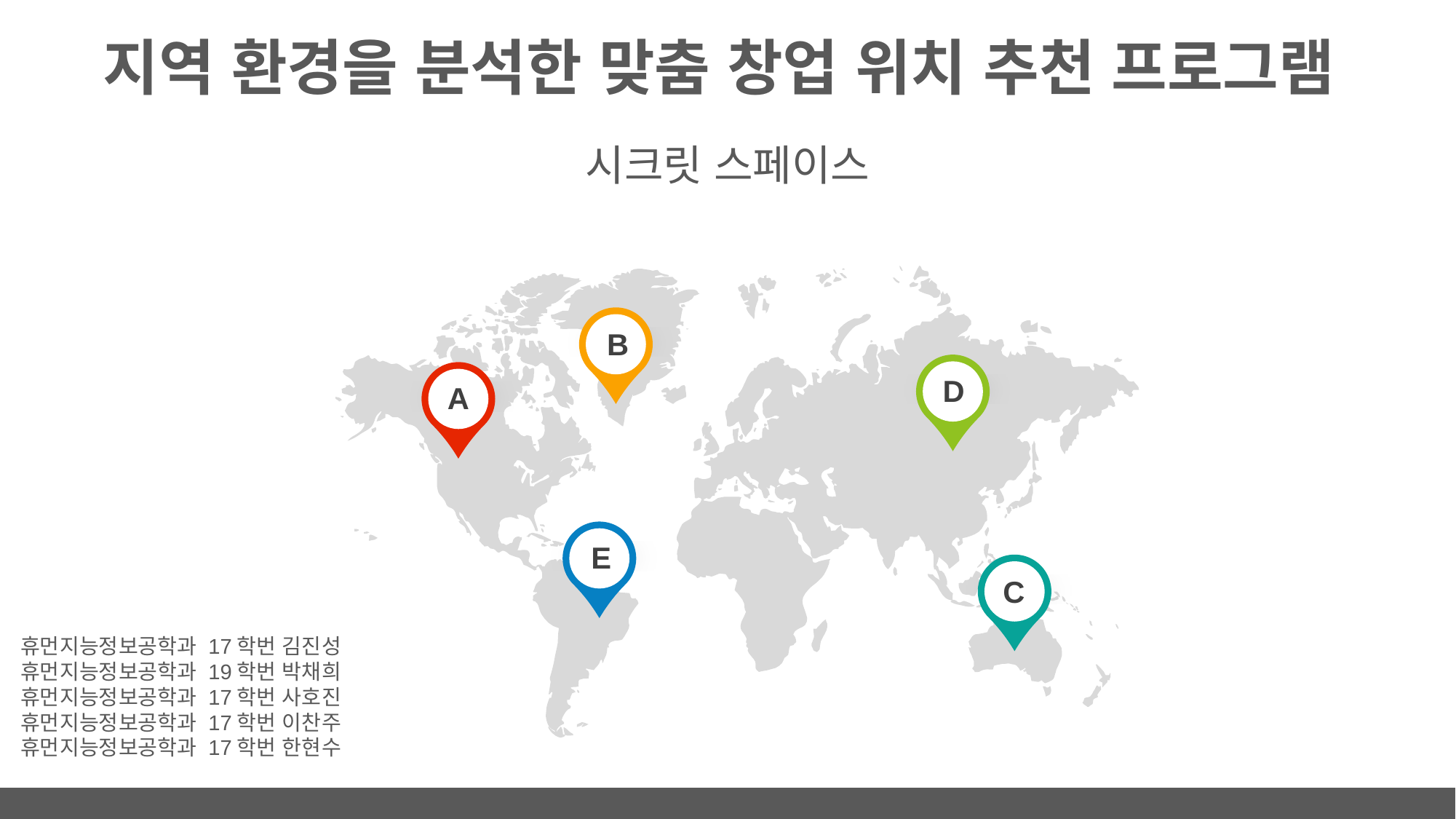

# 지역 환경을 분석한 맞춤 창업 위치 추천 프로그램
시크릿 스페이스

B

D

A

E

C
휴먼지능정보공학과 17학번 김진성
휴먼지능정보공학과 19학번 박채희
휴먼지능정보공학과 17학번 사호진
휴먼지능정보공학과 17학번 이찬주
휴먼지능정보공학과 17학번 한현수